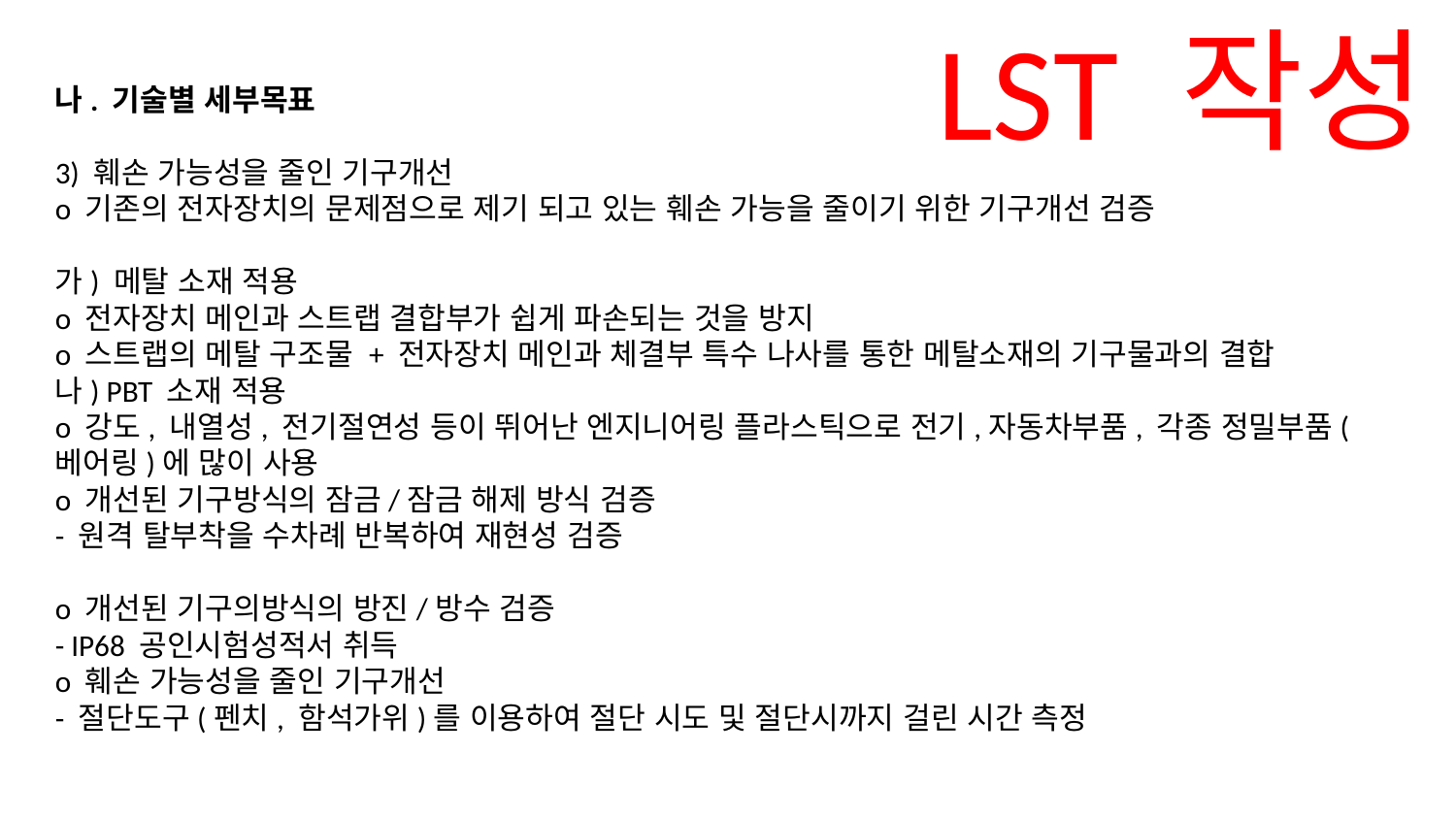

LST 작성
나. 기술별 세부목표

3) 훼손 가능성을 줄인 기구개선
o 기존의 전자장치의 문제점으로 제기 되고 있는 훼손 가능을 줄이기 위한 기구개선 검증

가) 메탈 소재 적용
o 전자장치 메인과 스트랩 결합부가 쉽게 파손되는 것을 방지
o 스트랩의 메탈 구조물 + 전자장치 메인과 체결부 특수 나사를 통한 메탈소재의 기구물과의 결합
나) PBT 소재 적용
o 강도, 내열성, 전기절연성 등이 뛰어난 엔지니어링 플라스틱으로 전기,자동차부품, 각종 정밀부품(베어링)에 많이 사용
o 개선된 기구방식의 잠금/잠금 해제 방식 검증
- 원격 탈부착을 수차례 반복하여 재현성 검증

o 개선된 기구의방식의 방진/방수 검증
- IP68 공인시험성적서 취득
o 훼손 가능성을 줄인 기구개선
- 절단도구(펜치, 함석가위)를 이용하여 절단 시도 및 절단시까지 걸린 시간 측정